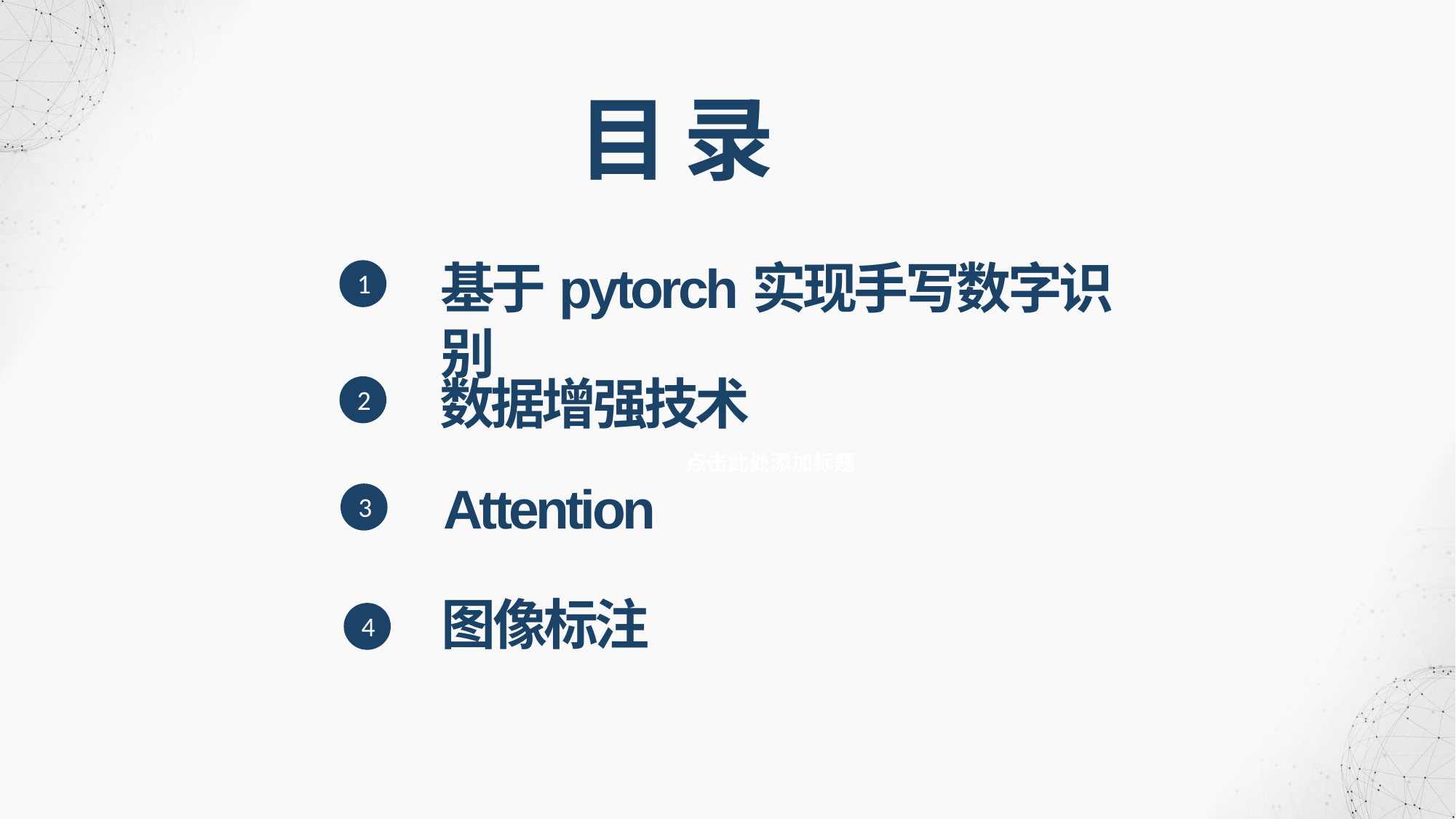

目 录
基于pytorch实现手写数字识别

1
数据增强技术

2
点击此处添加标题
Attention

3
图像标注

4